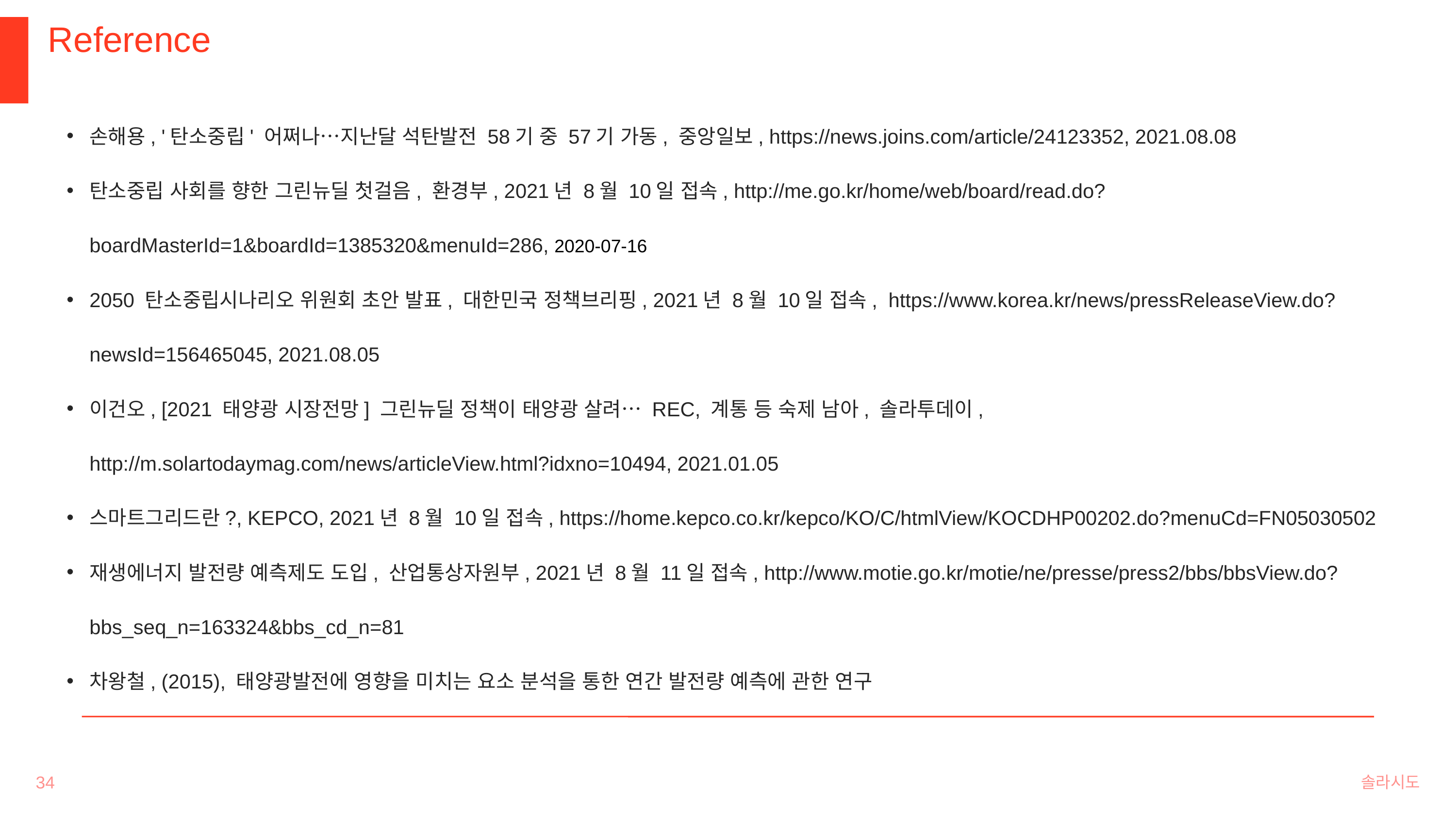

Reference

손해용, '탄소중립' 어쩌나…지난달 석탄발전 58기 중 57기 가동, 중앙일보, https://news.joins.com/article/24123352, 2021.08.08
탄소중립 사회를 향한 그린뉴딜 첫걸음, 환경부, 2021년 8월 10일 접속, http://me.go.kr/home/web/board/read.do?boardMasterId=1&boardId=1385320&menuId=286, 2020-07-16
2050 탄소중립시나리오 위원회 초안 발표, 대한민국 정책브리핑, 2021년 8월 10일 접속,  https://www.korea.kr/news/pressReleaseView.do?newsId=156465045, 2021.08.05
이건오, [2021 태양광 시장전망] 그린뉴딜 정책이 태양광 살려… REC, 계통 등 숙제 남아, 솔라투데이, http://m.solartodaymag.com/news/articleView.html?idxno=10494, 2021.01.05
스마트그리드란?, KEPCO, 2021년 8월 10일 접속, https://home.kepco.co.kr/kepco/KO/C/htmlView/KOCDHP00202.do?menuCd=FN05030502
재생에너지 발전량 예측제도 도입, 산업통상자원부, 2021년 8월 11일 접속, http://www.motie.go.kr/motie/ne/presse/press2/bbs/bbsView.do?bbs_seq_n=163324&bbs_cd_n=81
차왕철, (2015), 태양광발전에 영향을 미치는 요소 분석을 통한 연간 발전량 예측에 관한 연구

솔라시도
34